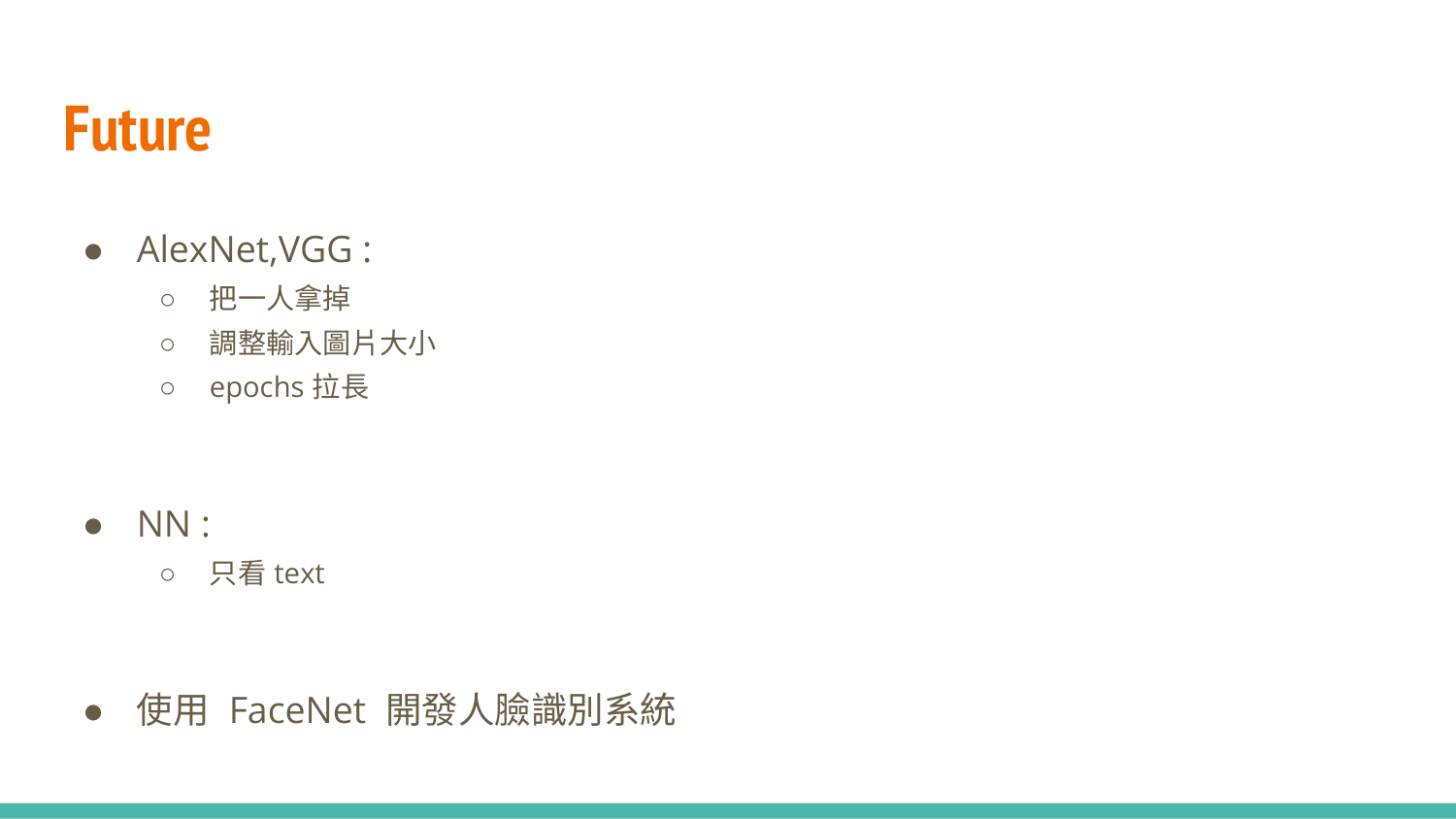

Future
AlexNet,VGG :
把一人拿掉
調整輸入圖片大小
epochs拉長

NN :
只看text

使用 FaceNet 開發人臉識別系統